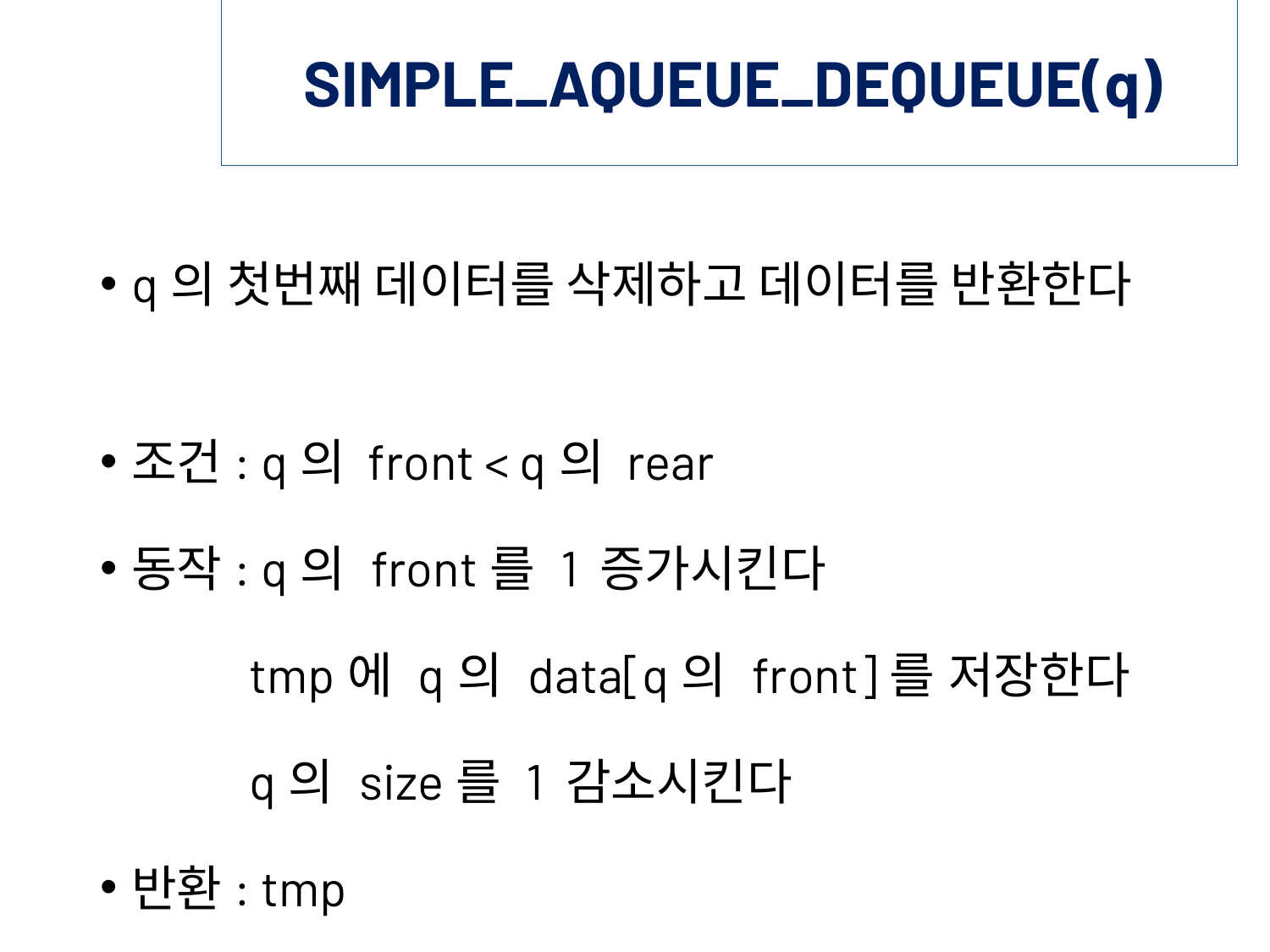

# SIMPLE_AQUEUE_DEQUEUE(q)
q의 첫번째 데이터를 삭제하고 데이터를 반환한다

조건: q의 front < q의 rear
동작: q의 front를 1 증가시킨다
               tmp에 q의 data[q의 front]를 저장한다
               q의 size를 1 감소시킨다
반환: tmp